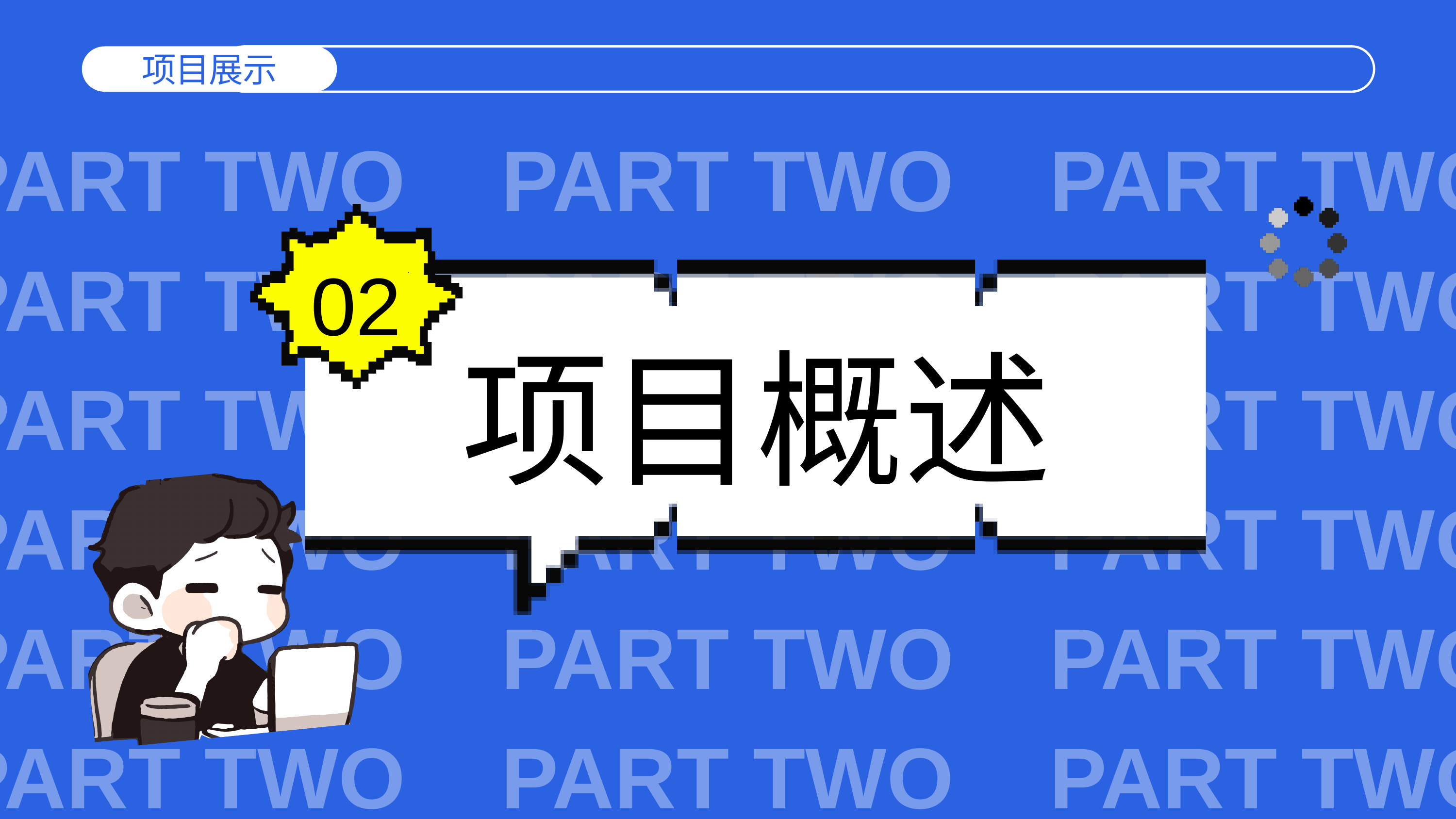

项目展示
工作亮点
PART TWO    PART TWO    PART TWO
PART TWO    PART TWO    PART TWO
PART TWO    PART TWO    PART TWO
PART TWO    PART TWO    PART TWO
PART TWO    PART TWO    PART TWO
PART TWO    PART TWO    PART TWO

02

项目概述